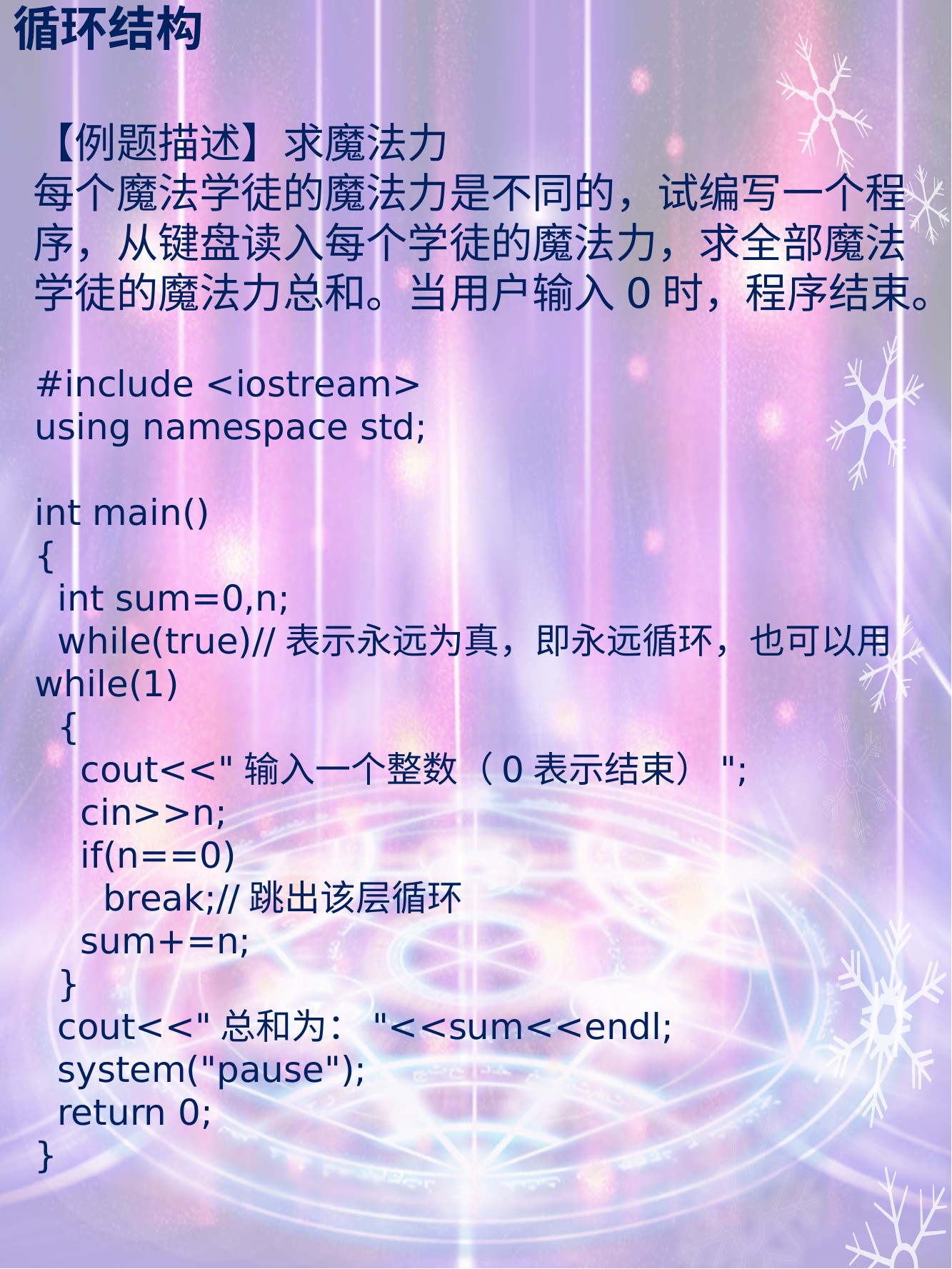

# 循环结构
【例题描述】求魔法力
每个魔法学徒的魔法力是不同的，试编写一个程序，从键盘读入每个学徒的魔法力，求全部魔法学徒的魔法力总和。当用户输入0时，程序结束。

#include <iostream>
using namespace std;

int main()
{
  int sum=0,n;
  while(true)//表示永远为真，即永远循环，也可以用while(1)
  {
    cout<<"输入一个整数（0表示结束）";
    cin>>n;
    if(n==0)
      break;//跳出该层循环
    sum+=n;
  }
  cout<<"总和为："<<sum<<endl;
  system("pause");
  return 0;
}